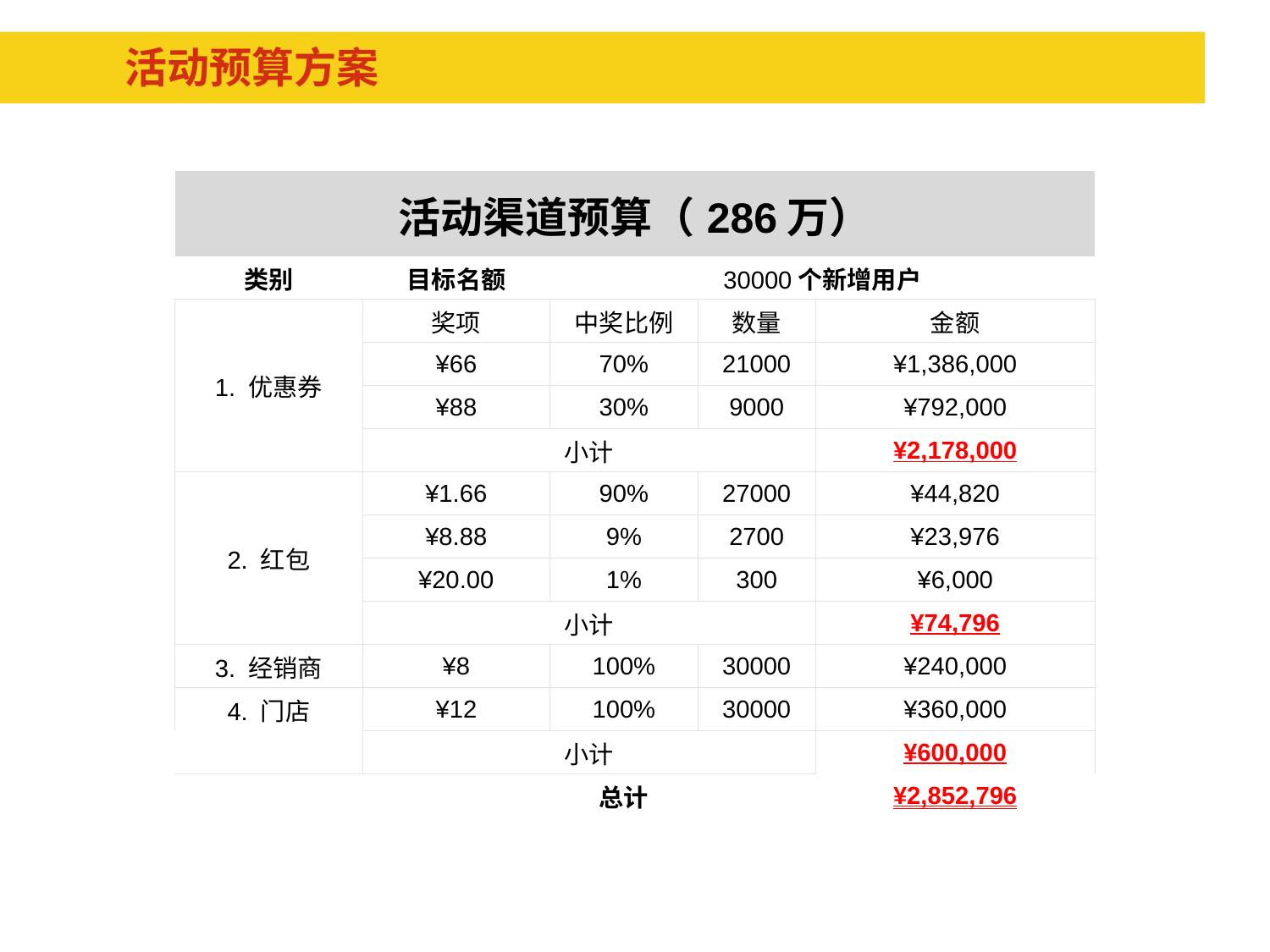

# 活动预算方案
| 活动渠道预算（286万） |  |  |  |  |
| --- | --- | --- | --- | --- |
| 类别 | 目标名额 | 30000个新增用户 |  |  |
| 1. 优惠券 | 奖项 | 中奖比例 | 数量 | 金额 |
|  | ¥66 | 70% | 21000 | ¥1,386,000 |
|  | ¥88 | 30% | 9000 | ¥792,000 |
|  | 小计 |  |  | ¥2,178,000 |
| 2. 红包 | ¥1.66 | 90% | 27000 | ¥44,820 |
|  | ¥8.88 | 9% | 2700 | ¥23,976 |
|  | ¥20.00 | 1% | 300 | ¥6,000 |
|  | 小计 |  |  | ¥74,796 |
| 3. 经销商 | ¥8 | 100% | 30000 | ¥240,000 |
| 4. 门店 | ¥12 | 100% | 30000 | ¥360,000 |
|  | 小计 |  |  | ¥600,000 |
|  |  | 总计 |  | ¥2,852,796 |